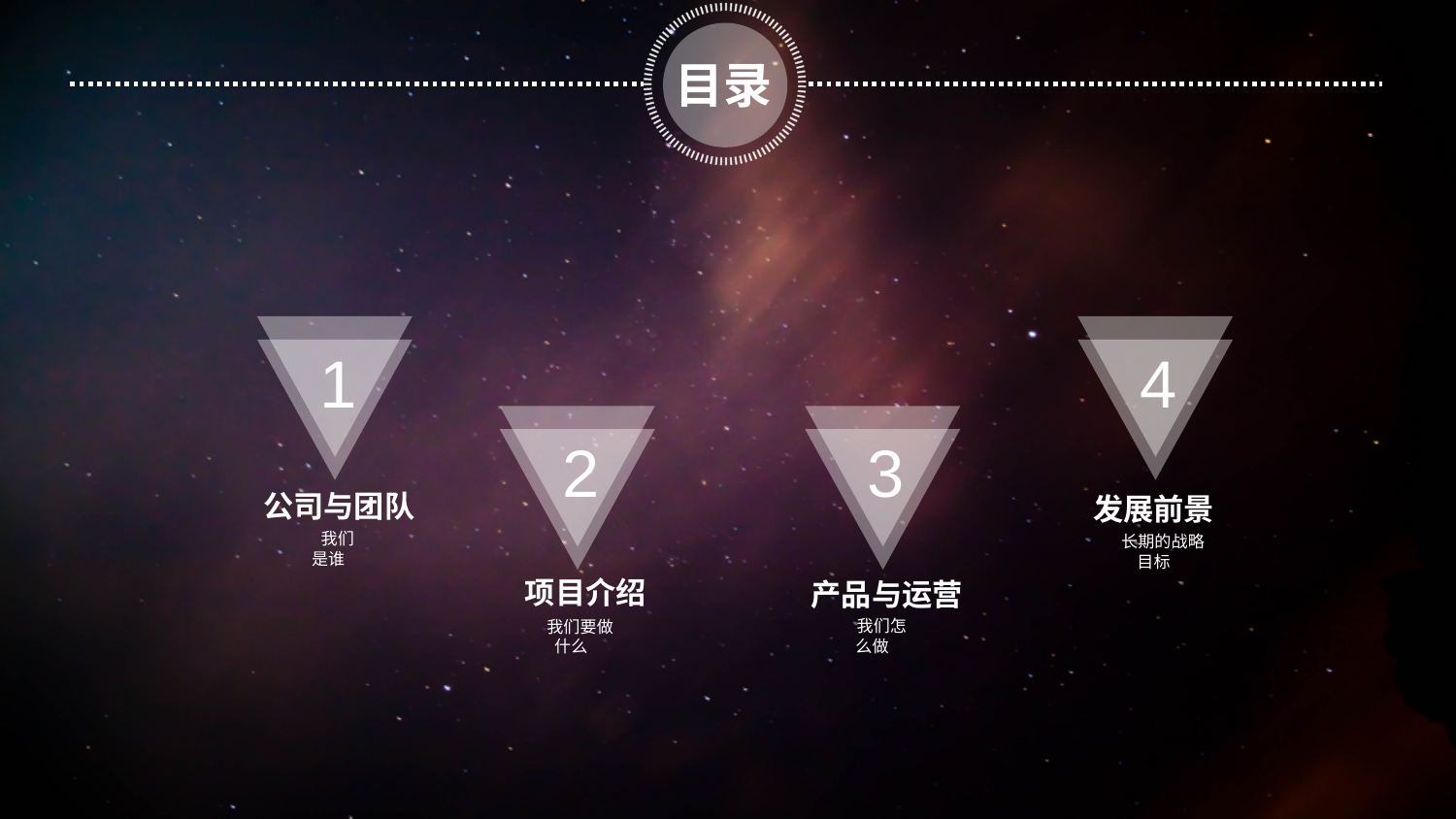

目录

1
4

2
3

公司与团队
发展前景
我们是谁
长期的战略目标
项目介绍
产品与运营
我们怎么做
我们要做什么